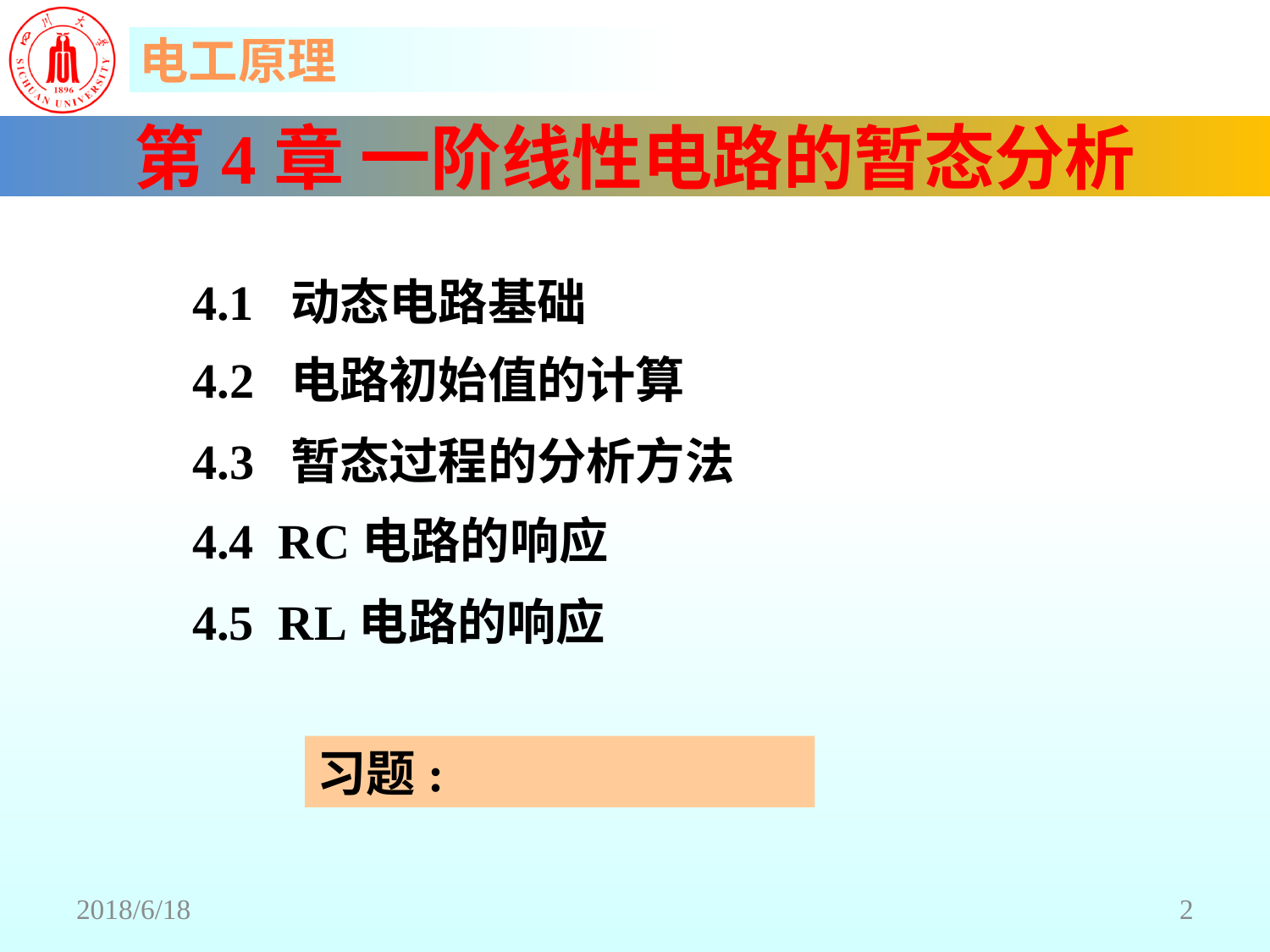

第4章 一阶线性电路的暂态分析
4.1  动态电路基础
4.2  电路初始值的计算
4.3  暂态过程的分析方法
4.4  RC电路的响应
4.5  RL电路的响应
习题:
2018/6/18
2